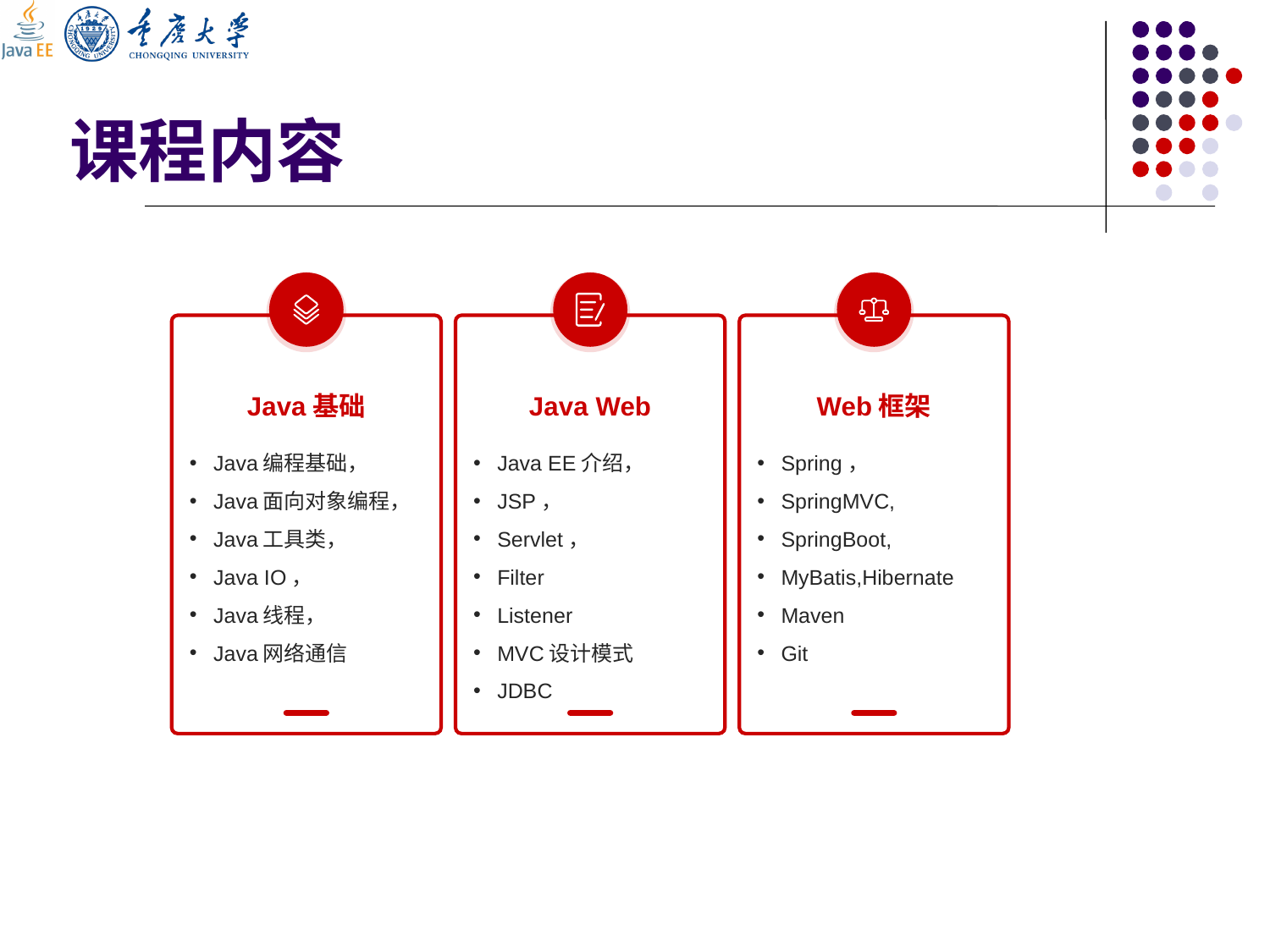

# 课程内容

Java基础
Java Web
Web框架
Java编程基础，
Java面向对象编程，
Java工具类，
Java IO，
Java线程，
Java网络通信

Java EE介绍，
JSP，
Servlet，
Filter
Listener
MVC设计模式
JDBC
Spring，
SpringMVC,
SpringBoot,
MyBatis,Hibernate
Maven
Git